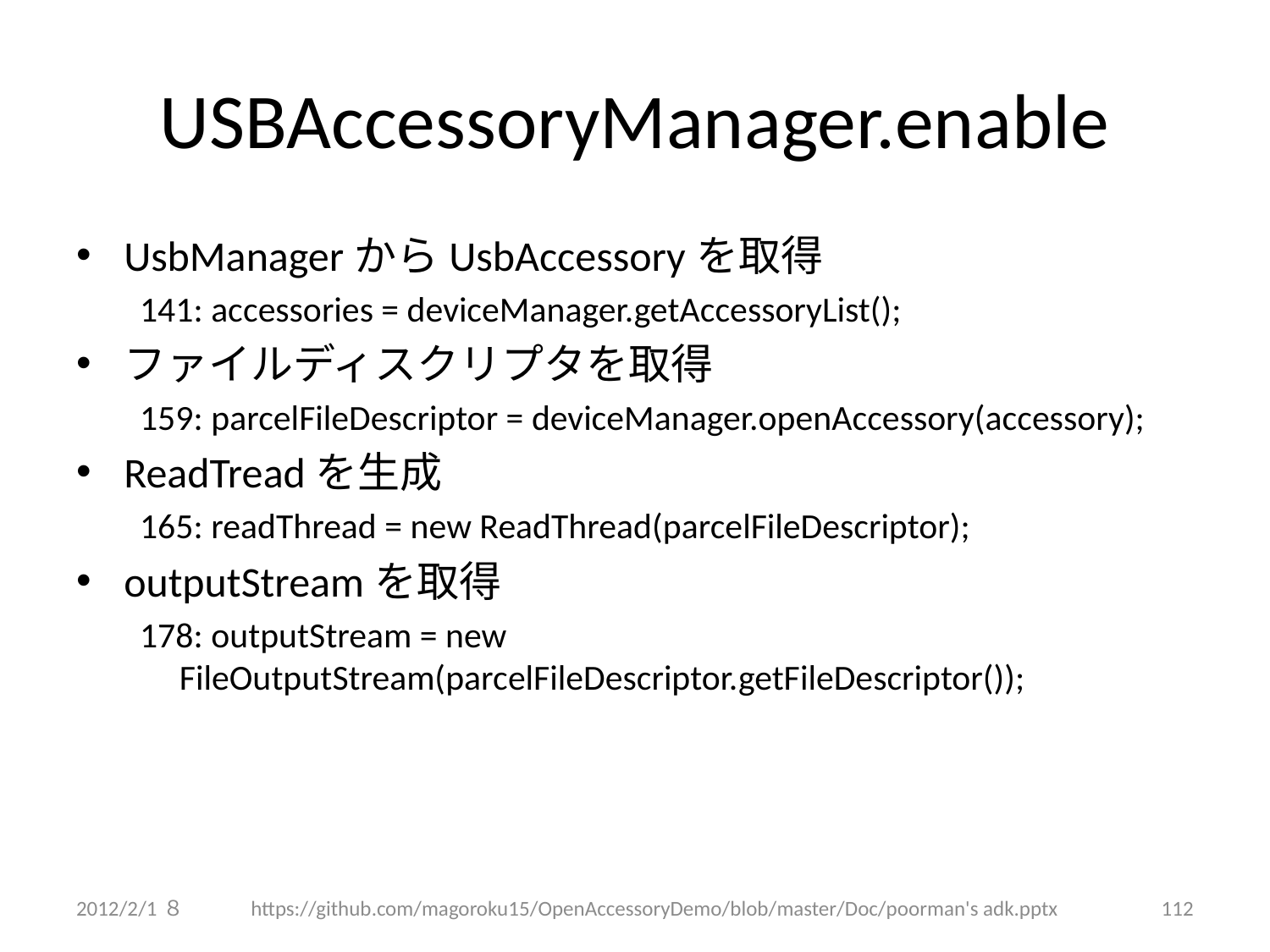

# USBAccessoryManager.enable
UsbManagerからUsbAccessoryを取得
141: accessories = deviceManager.getAccessoryList();
ファイルディスクリプタを取得
159: parcelFileDescriptor = deviceManager.openAccessory(accessory);
ReadTreadを生成
165: readThread = new ReadThread(parcelFileDescriptor);
outputStreamを取得
178: outputStream = new FileOutputStream(parcelFileDescriptor.getFileDescriptor());

2012/2/1８
https://github.com/magoroku15/OpenAccessoryDemo/blob/master/Doc/poorman's adk.pptx
112